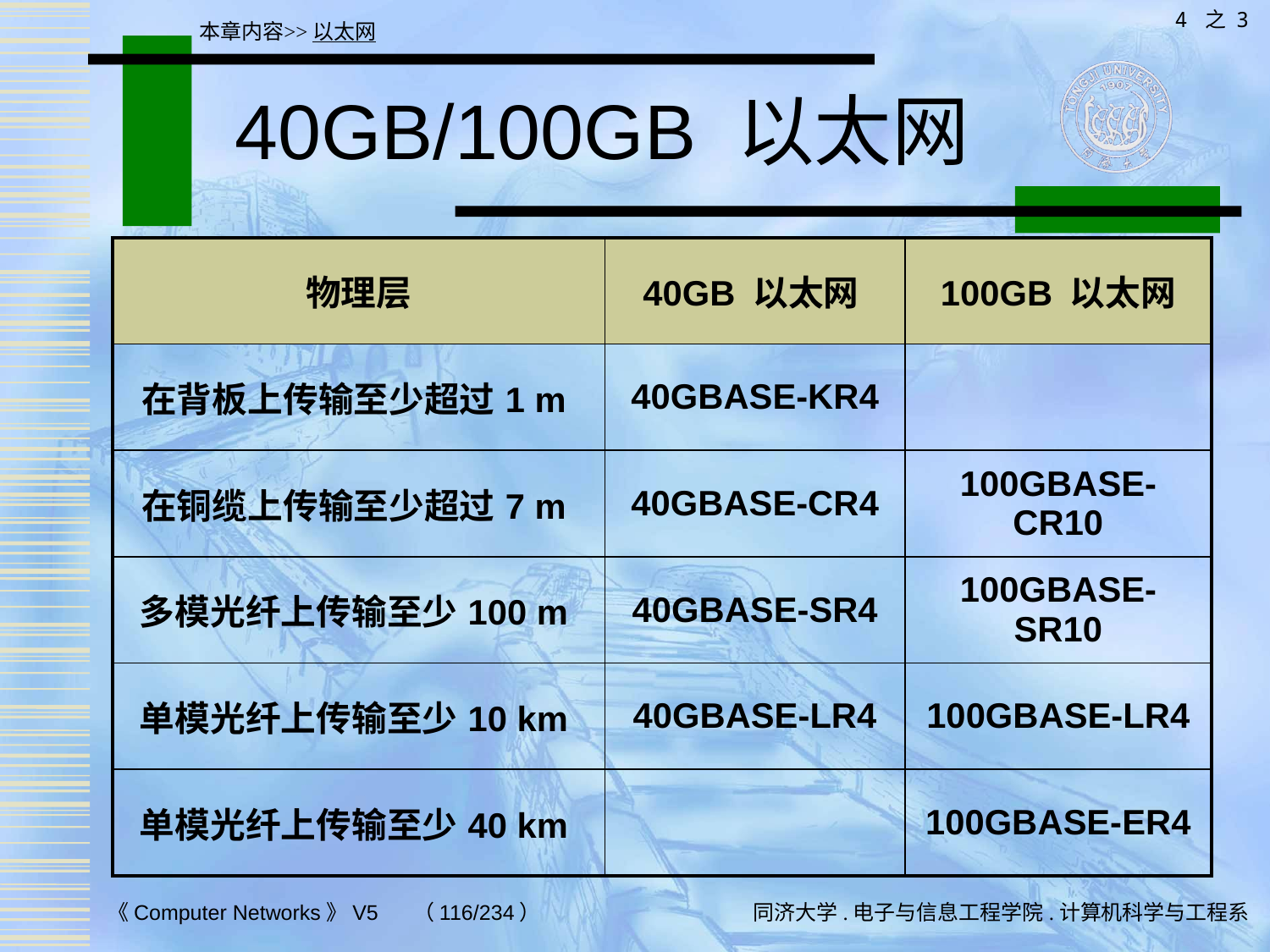

4 之 3
本章内容>>以太网
# 40GB/100GB 以太网
| 物理层 | 40GB 以太网 | 100GB 以太网 |
| --- | --- | --- |
| 在背板上传输至少超过1 m | 40GBASE-KR4 |  |
| 在铜缆上传输至少超过7 m | 40GBASE-CR4 | 100GBASE-CR10 |
| 多模光纤上传输至少100 m | 40GBASE-SR4 | 100GBASE-SR10 |
| 单模光纤上传输至少10 km | 40GBASE-LR4 | 100GBASE-LR4 |
| 单模光纤上传输至少40 km |  | 100GBASE-ER4 |